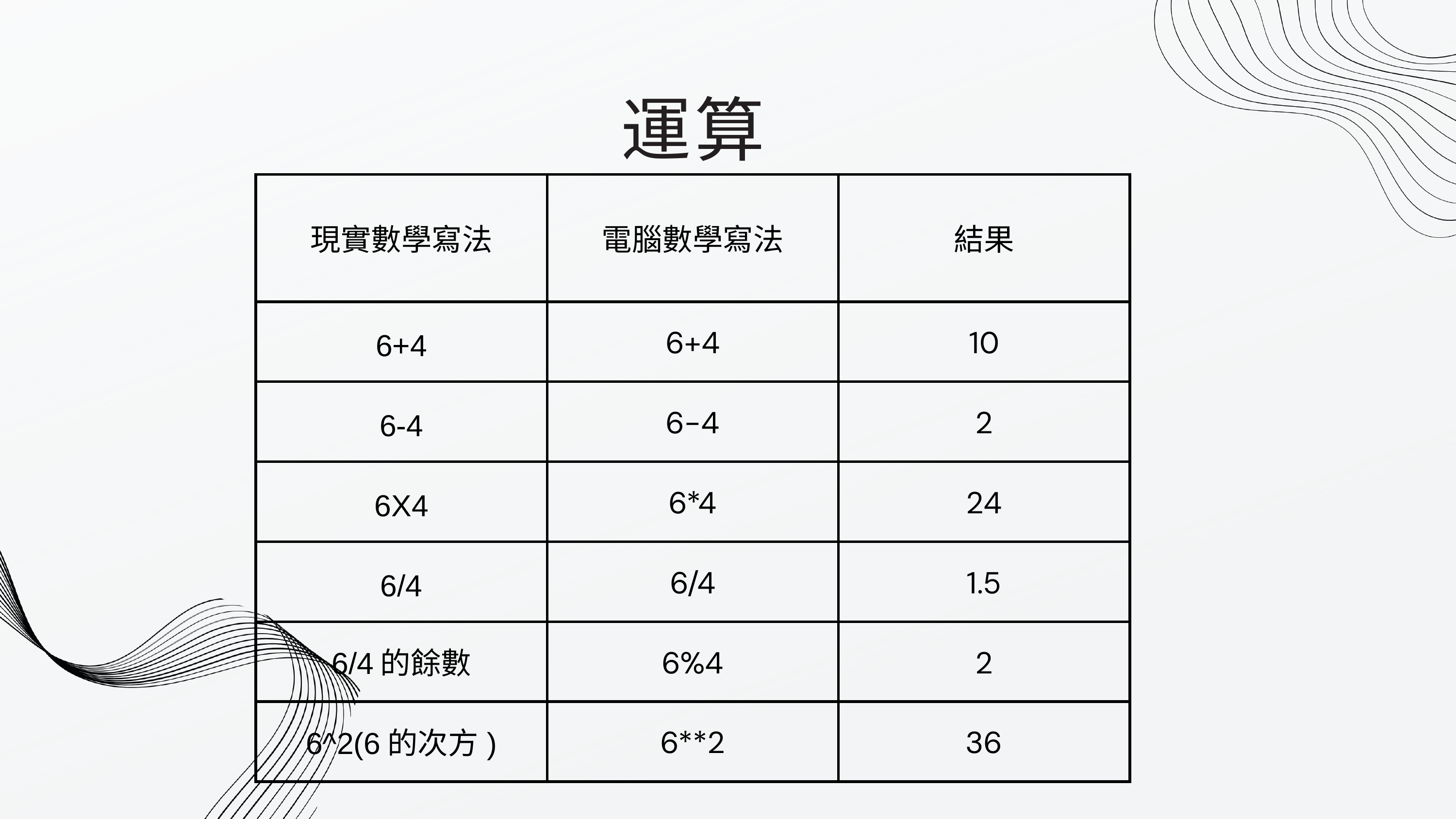

運算
| 現實數學寫法 | 電腦數學寫法 | 結果 |
| --- | --- | --- |
| 6+4 | 6+4 | 10 |
| 6-4 | 6-4 | 2 |
| 6X4 | 6\*4 | 24 |
| 6/4 | 6/4 | 1.5 |
| 6/4的餘數 | 6%4 | 2 |
| 6^2(6的次方) | 6\*\*2 | 36 |